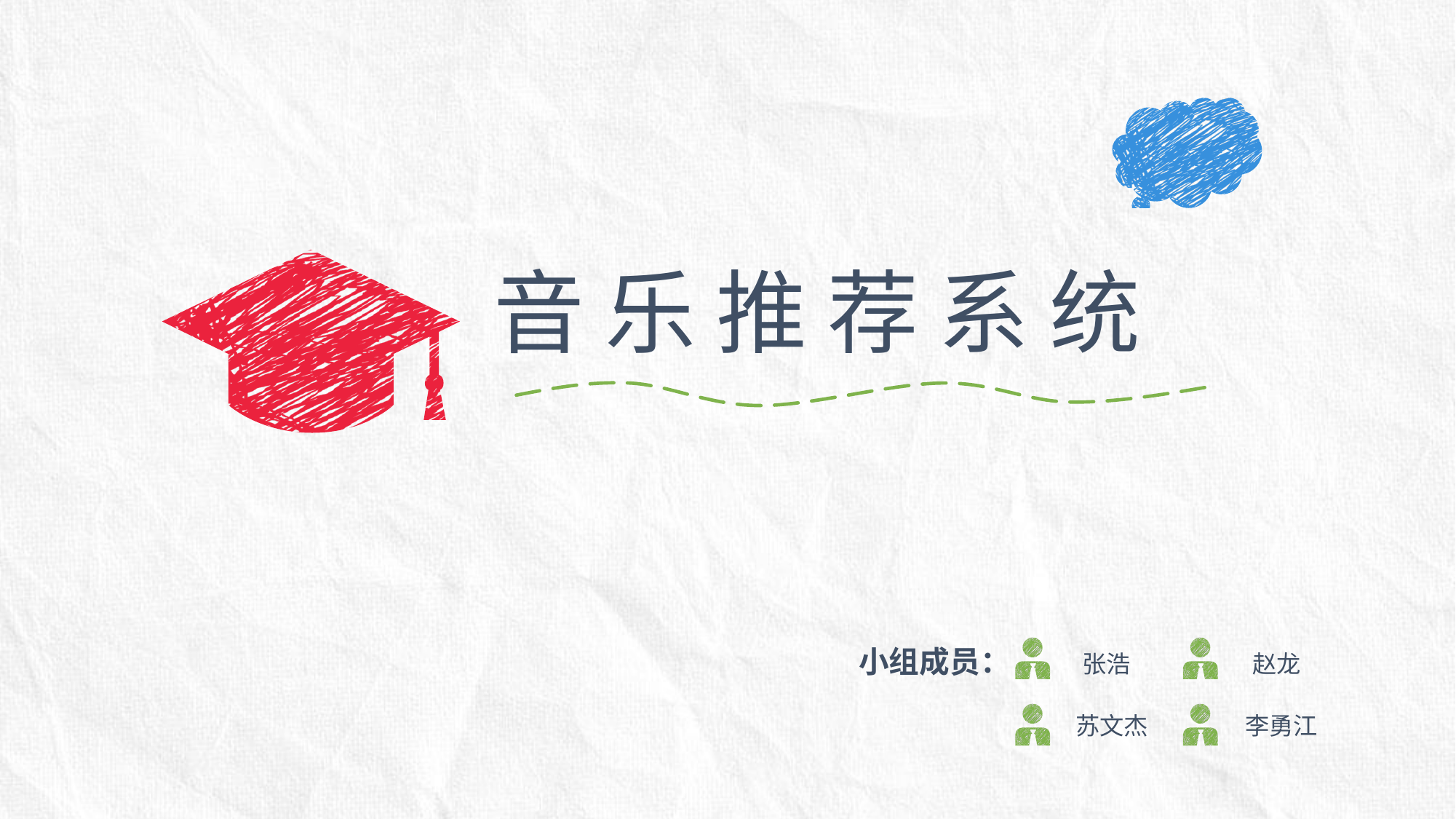

音 乐 推 荐 系 统

小组成员：

张浩
 赵龙

 苏文杰
 李勇江